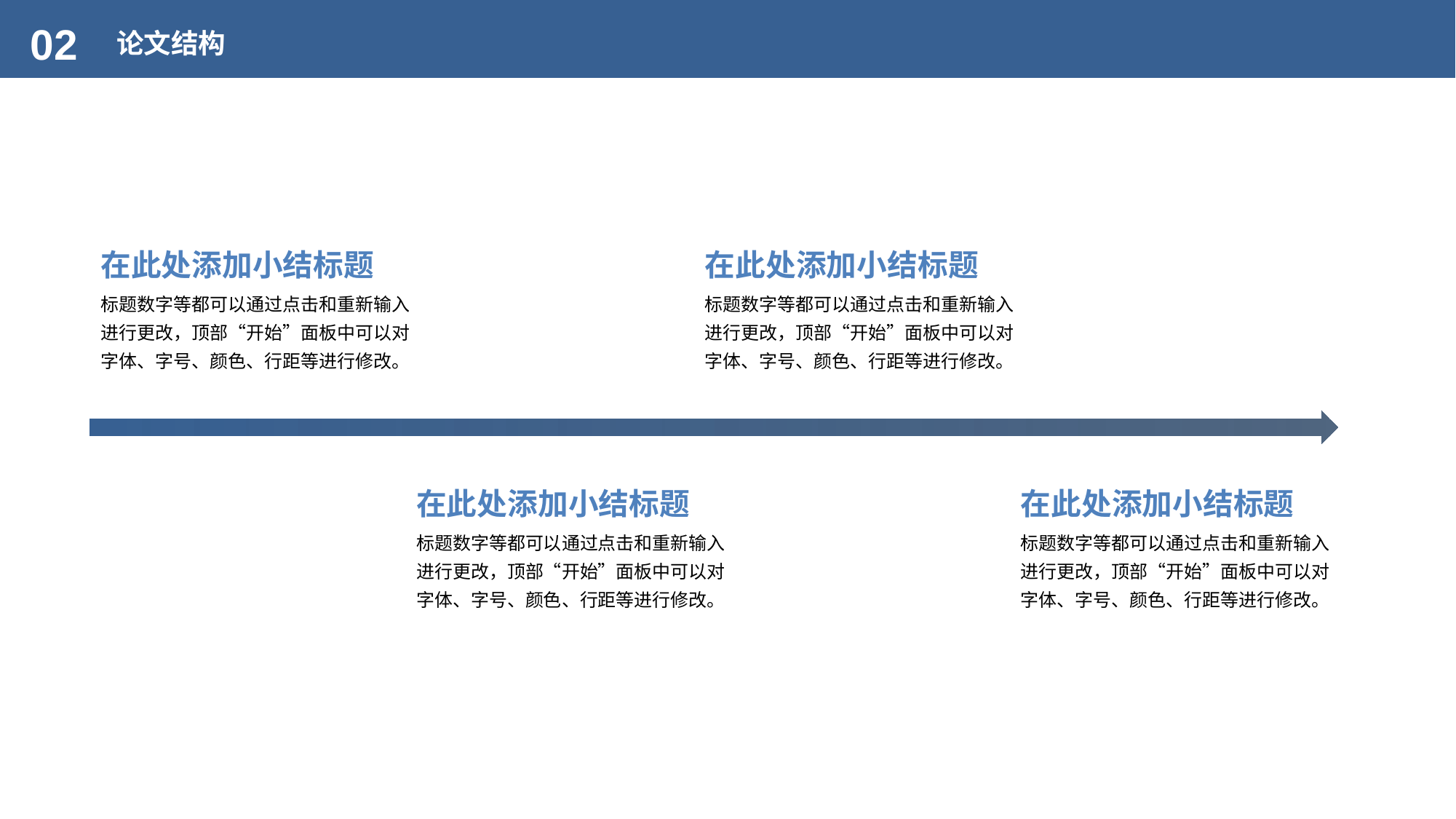

02
论文结构
在此处添加小结标题
标题数字等都可以通过点击和重新输入进行更改，顶部“开始”面板中可以对字体、字号、颜色、行距等进行修改。
在此处添加小结标题
标题数字等都可以通过点击和重新输入进行更改，顶部“开始”面板中可以对字体、字号、颜色、行距等进行修改。

在此处添加小结标题
标题数字等都可以通过点击和重新输入进行更改，顶部“开始”面板中可以对字体、字号、颜色、行距等进行修改。
在此处添加小结标题
标题数字等都可以通过点击和重新输入进行更改，顶部“开始”面板中可以对字体、字号、颜色、行距等进行修改。